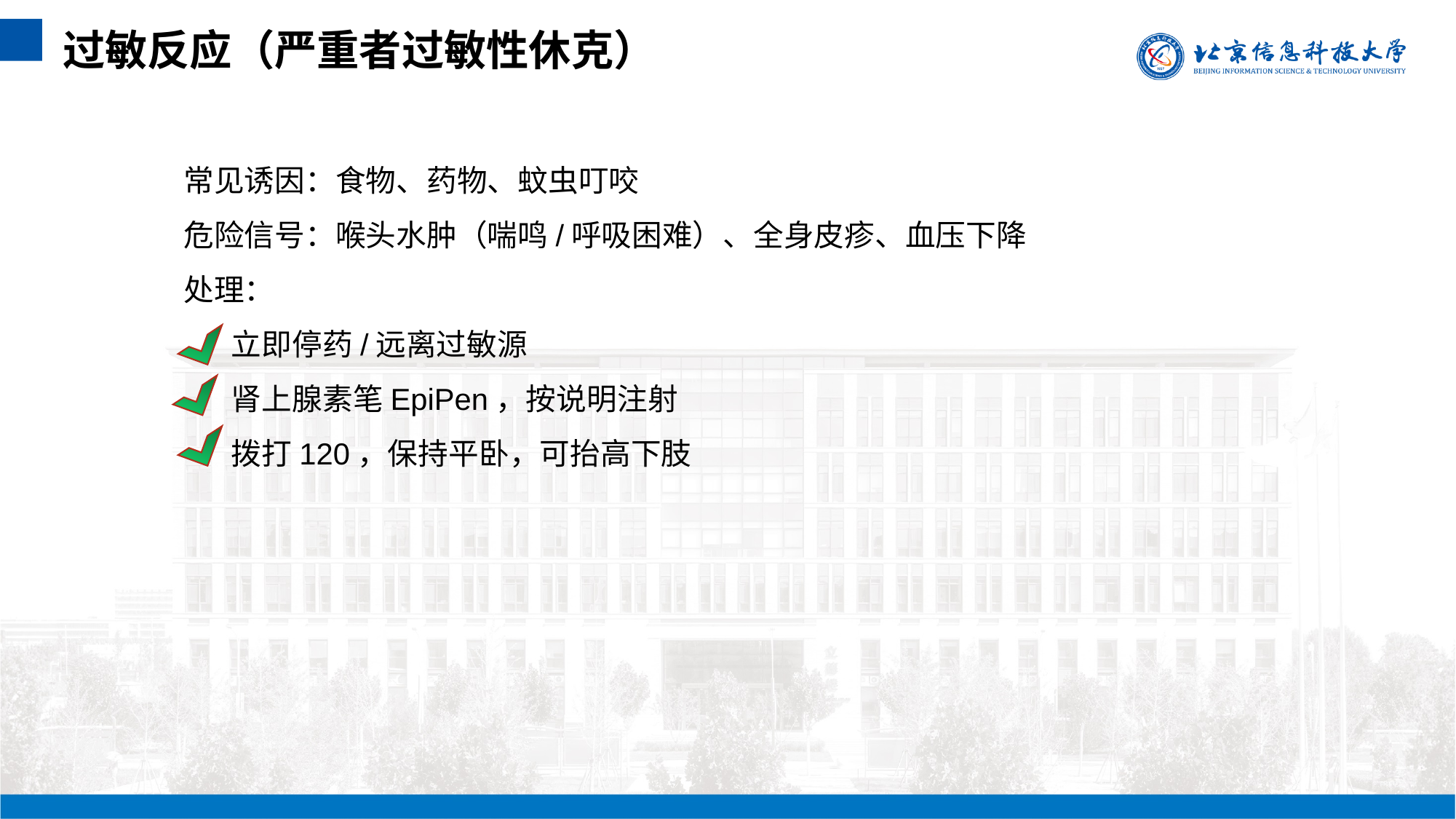

过敏反应（严重者过敏性休克）
常见诱因：食物、药物、蚊虫叮咬
危险信号：喉头水肿（喘鸣/呼吸困难）、全身皮疹、血压下降
处理：
      立即停药/远离过敏源
      肾上腺素笔EpiPen，按说明注射
      拨打120，保持平卧，可抬高下肢